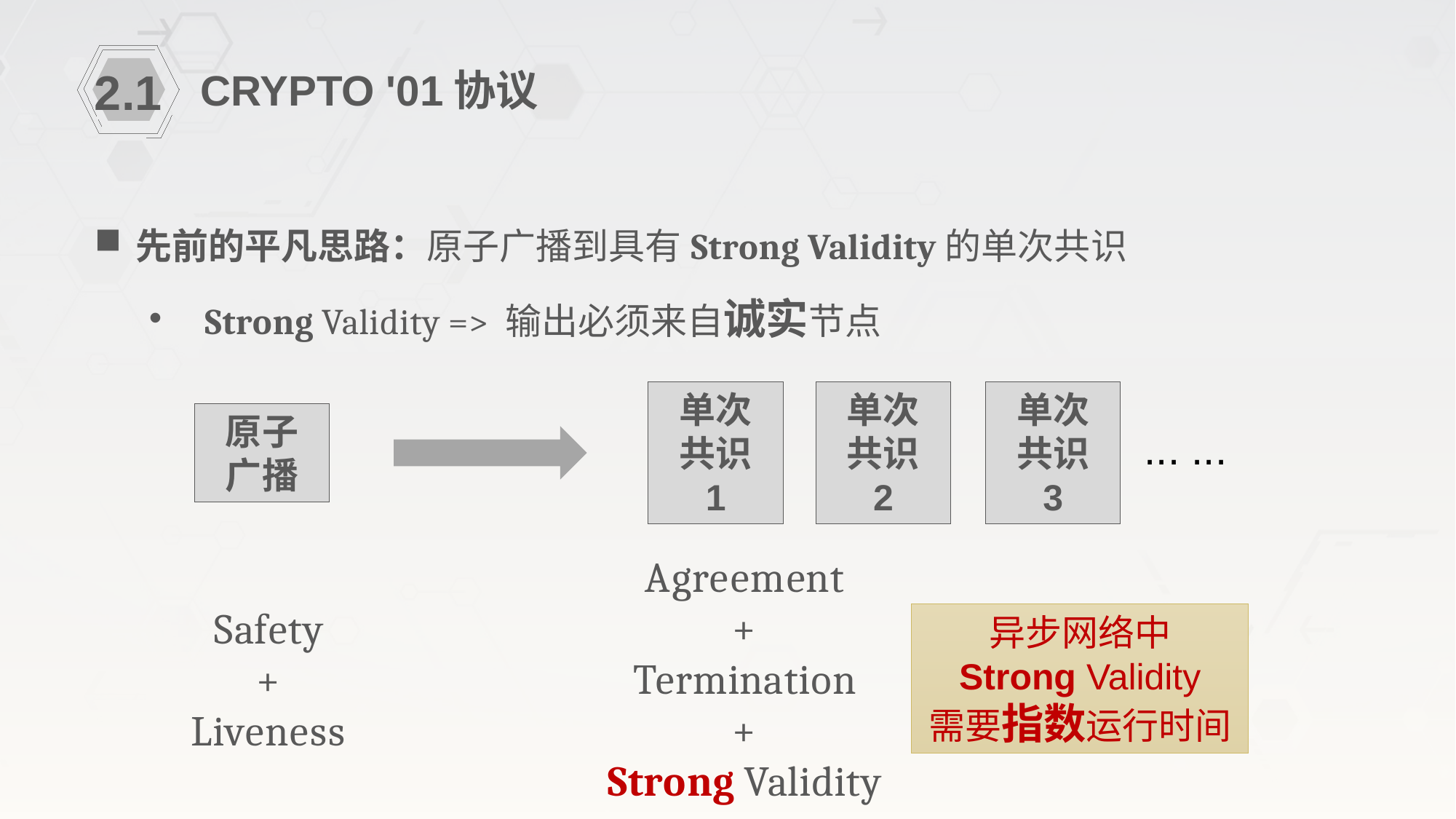

CRYPTO '01协议
2.1
先前的平凡思路：原子广播到具有Strong Validity的单次共识
Strong Validity => 输出必须来自诚实节点

原子
广播
单次
共识
1
单次
共识
2
单次
共识
3
... ...

Agreement
+
Termination
+
Strong Validity
Safety
+
Liveness
异步网络中
Strong Validity
需要指数运行时间